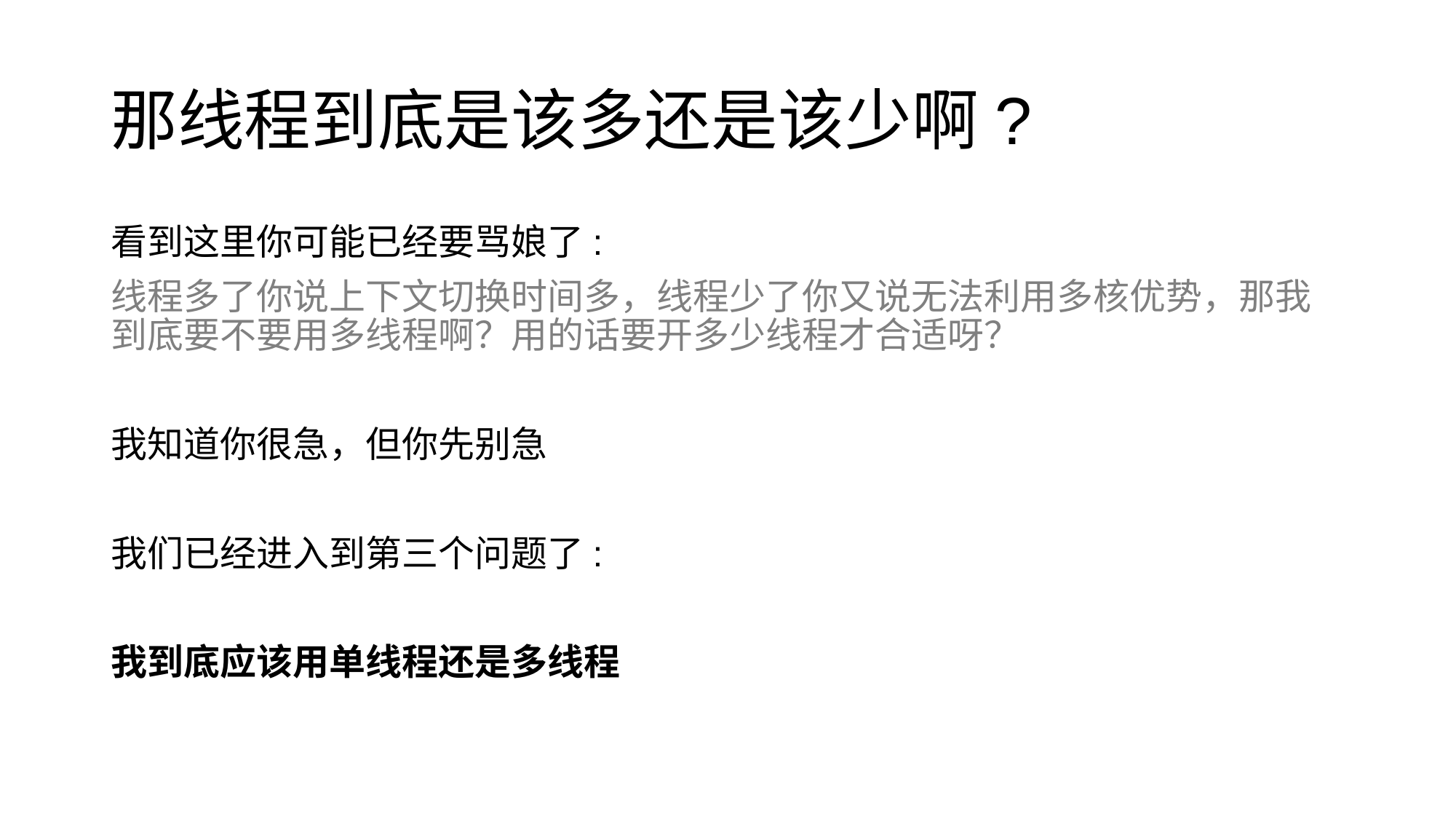

# 那线程到底是该多还是该少啊?
看到这里你可能已经要骂娘了:
线程多了你说上下文切换时间多，线程少了你又说无法利用多核优势，那我到底要不要用多线程啊？用的话要开多少线程才合适呀？

我知道你很急，但你先别急

我们已经进入到第三个问题了:

我到底应该用单线程还是多线程